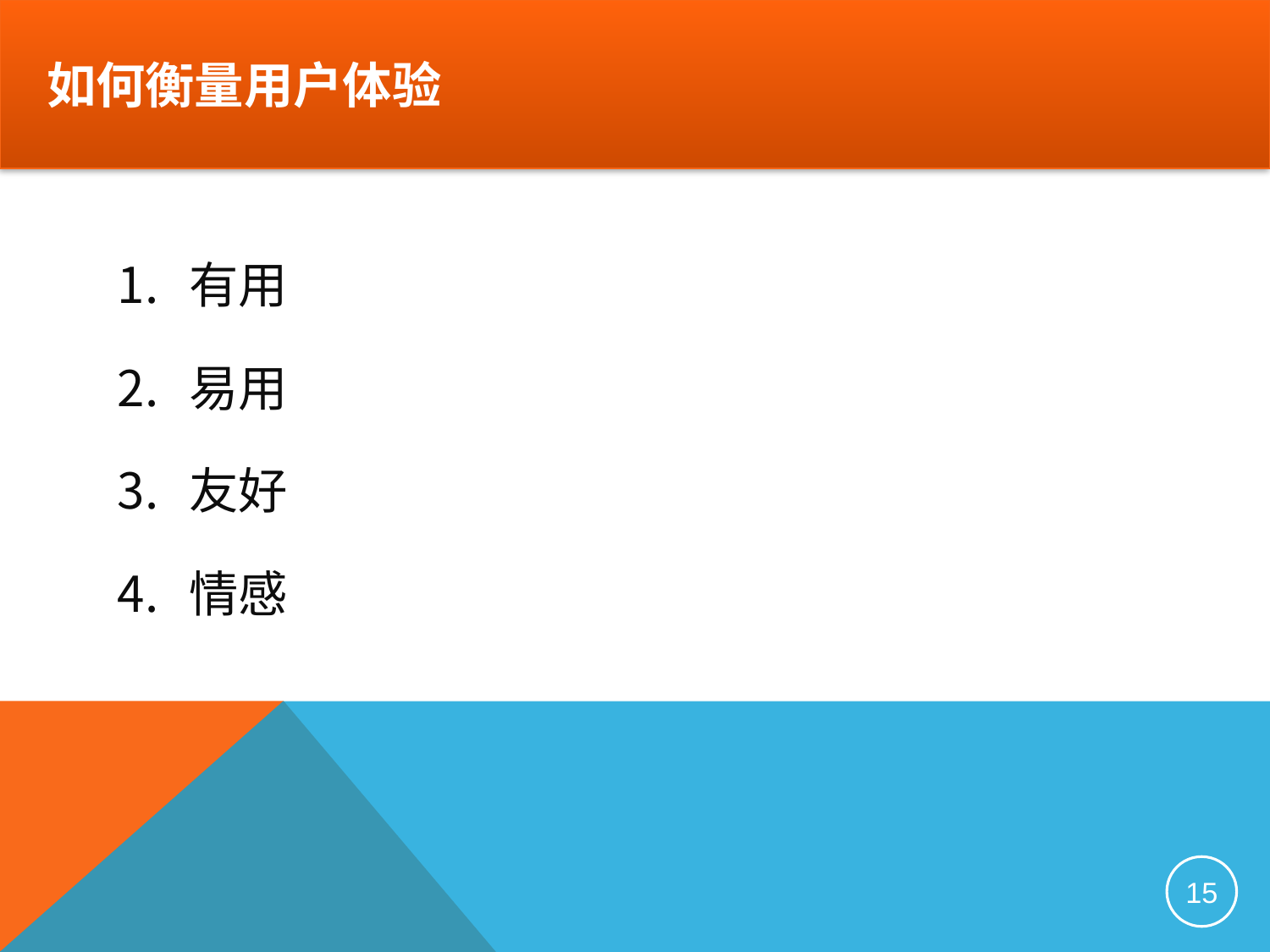

# 如何衡量用户体验
有用
易用
友好
情感
15